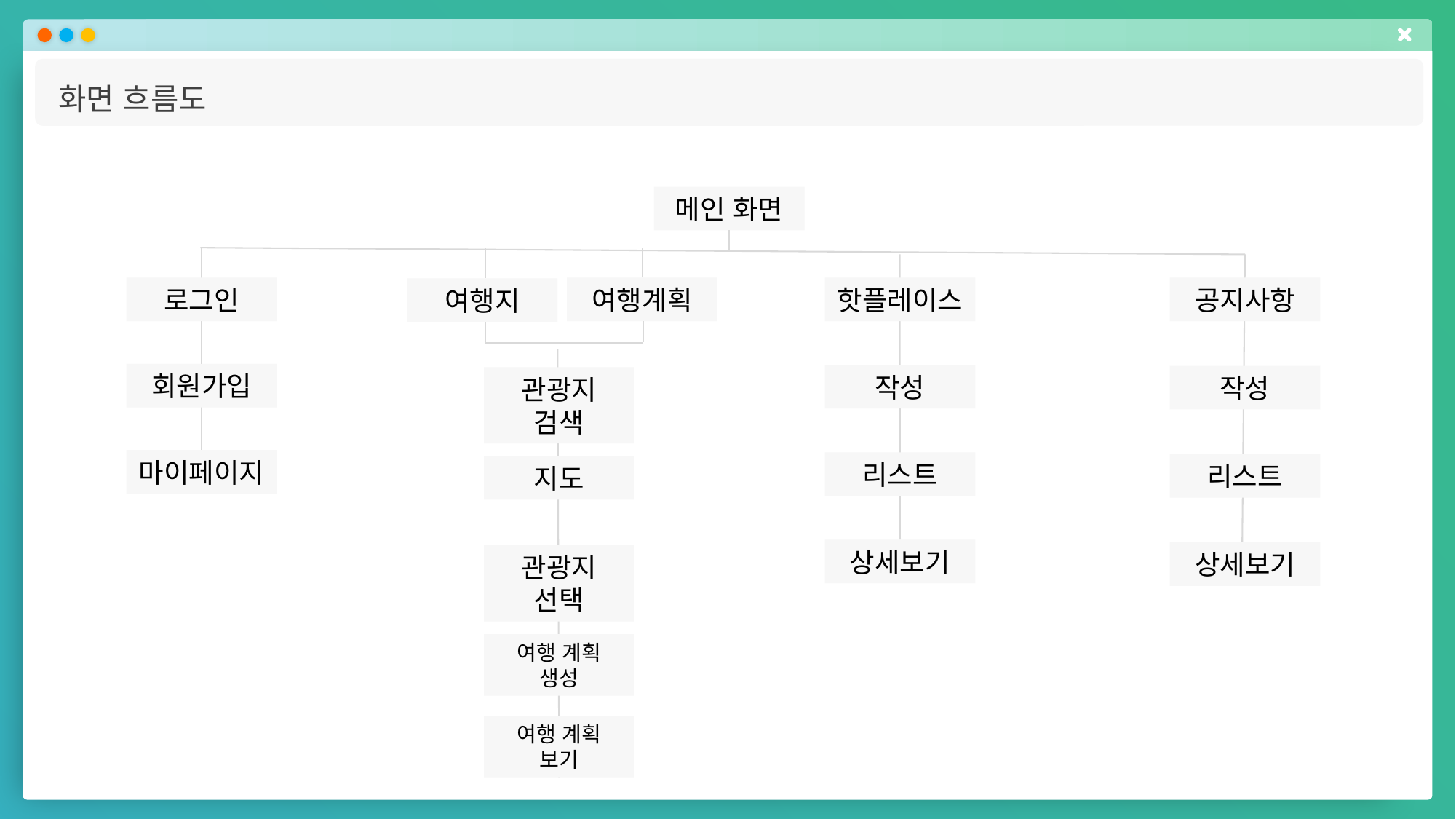

화면 흐름도
메인 화면
로그인
여행계획
핫플레이스
공지사항
여행지
회원가입
작성
작성
관광지 검색
마이페이지
리스트
리스트
지도
상세보기
상세보기
관광지 선택
여행 계획 생성
여행 계획 보기